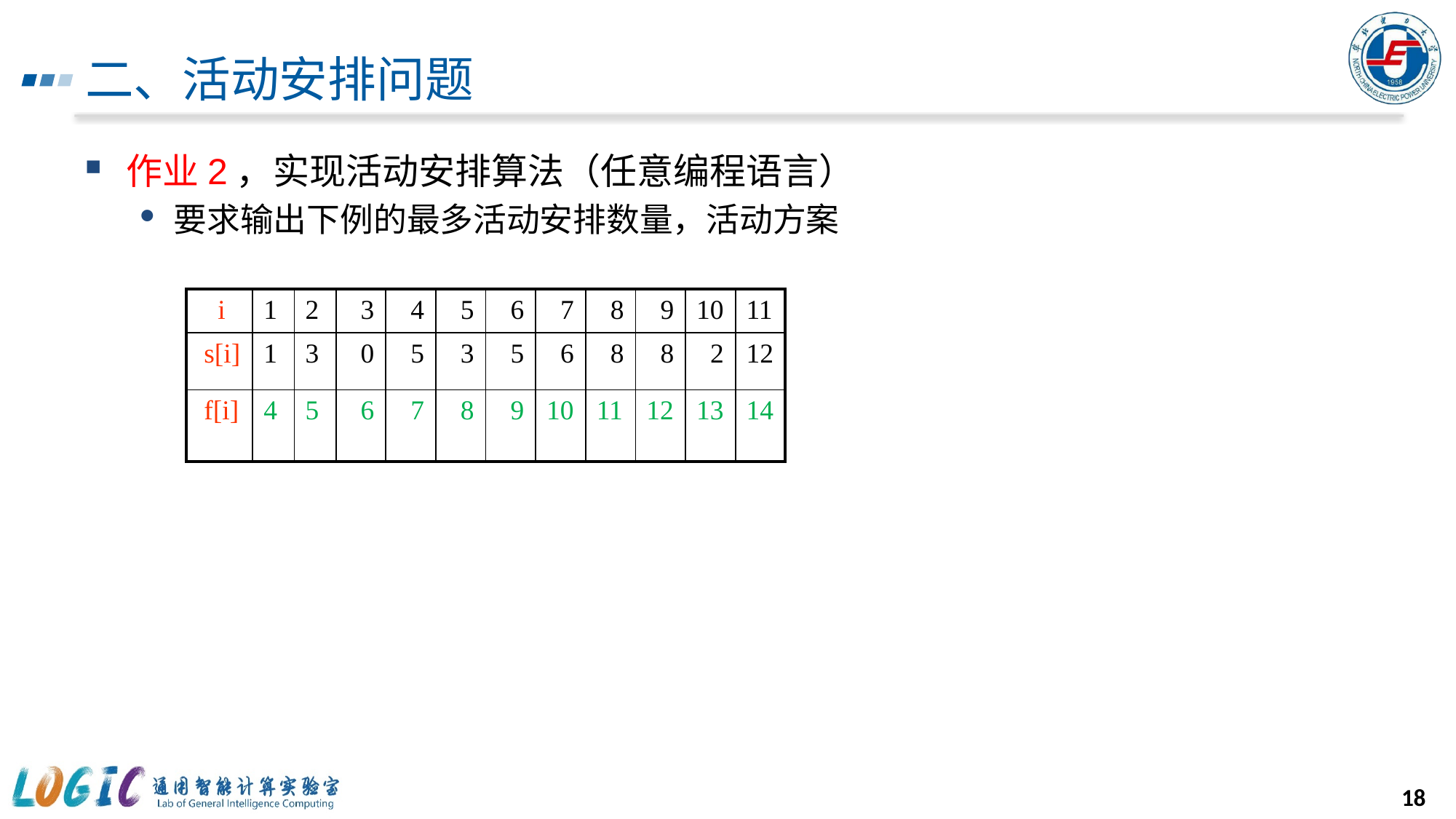

# 二、活动安排问题
作业2，实现活动安排算法（任意编程语言）
要求输出下例的最多活动安排数量，活动方案

| i | 1 | 2 | 3 | 4 | 5 | 6 | 7 | 8 | 9 | 10 | 11 |
| --- | --- | --- | --- | --- | --- | --- | --- | --- | --- | --- | --- |
| s[i] | 1 | 3 | 0 | 5 | 3 | 5 | 6 | 8 | 8 | 2 | 12 |
| f[i] | 4 | 5 | 6 | 7 | 8 | 9 | 10 | 11 | 12 | 13 | 14 |
18